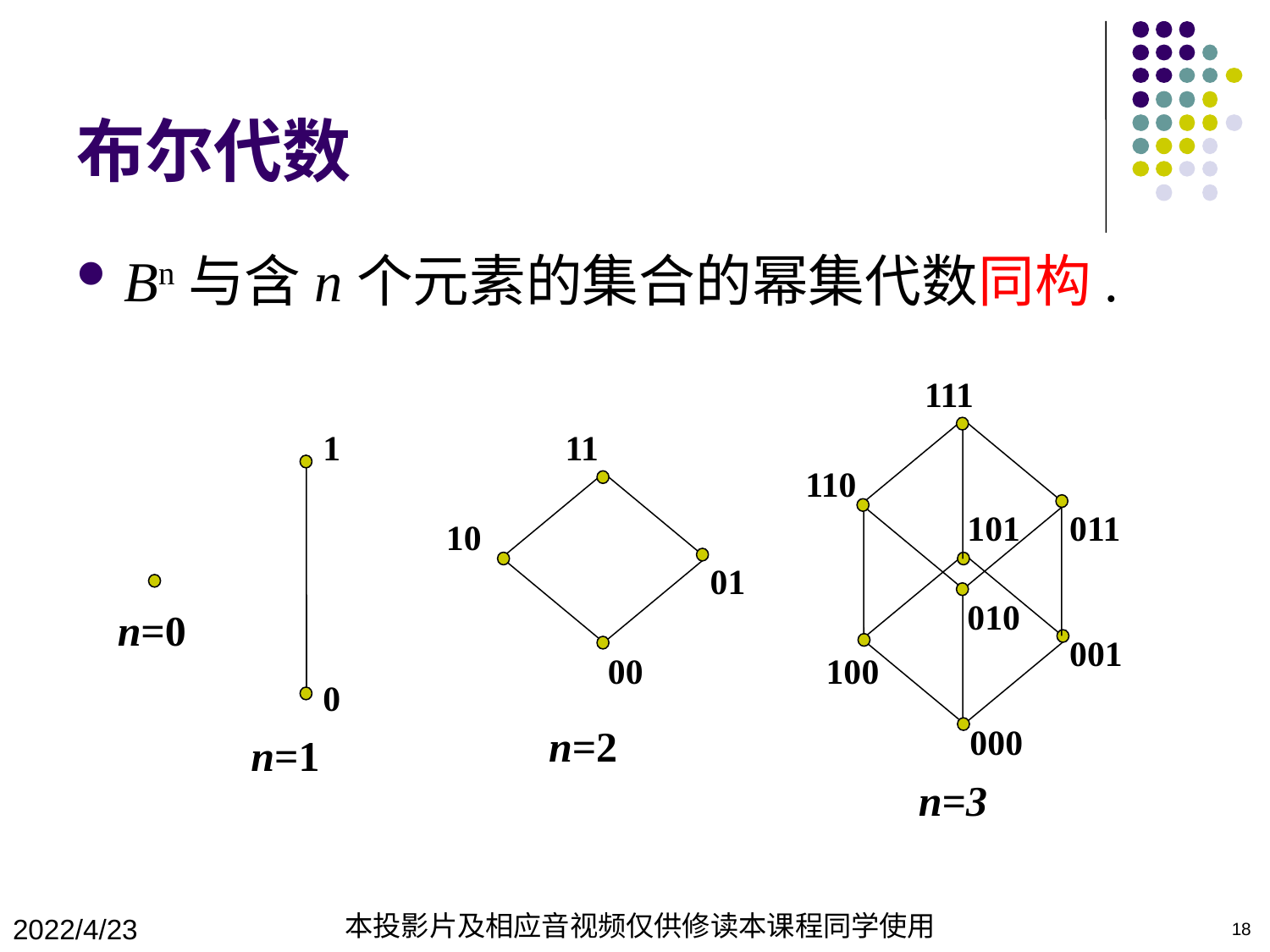

# 布尔代数
Bn与含n个元素的集合的幂集代数同构.

111

110
101
011

010
1
11

10

01

n=0
001

00
100
0

n=2
000
n=1
n=3
2022/4/23
本投影片及相应音视频仅供修读本课程同学使用
18